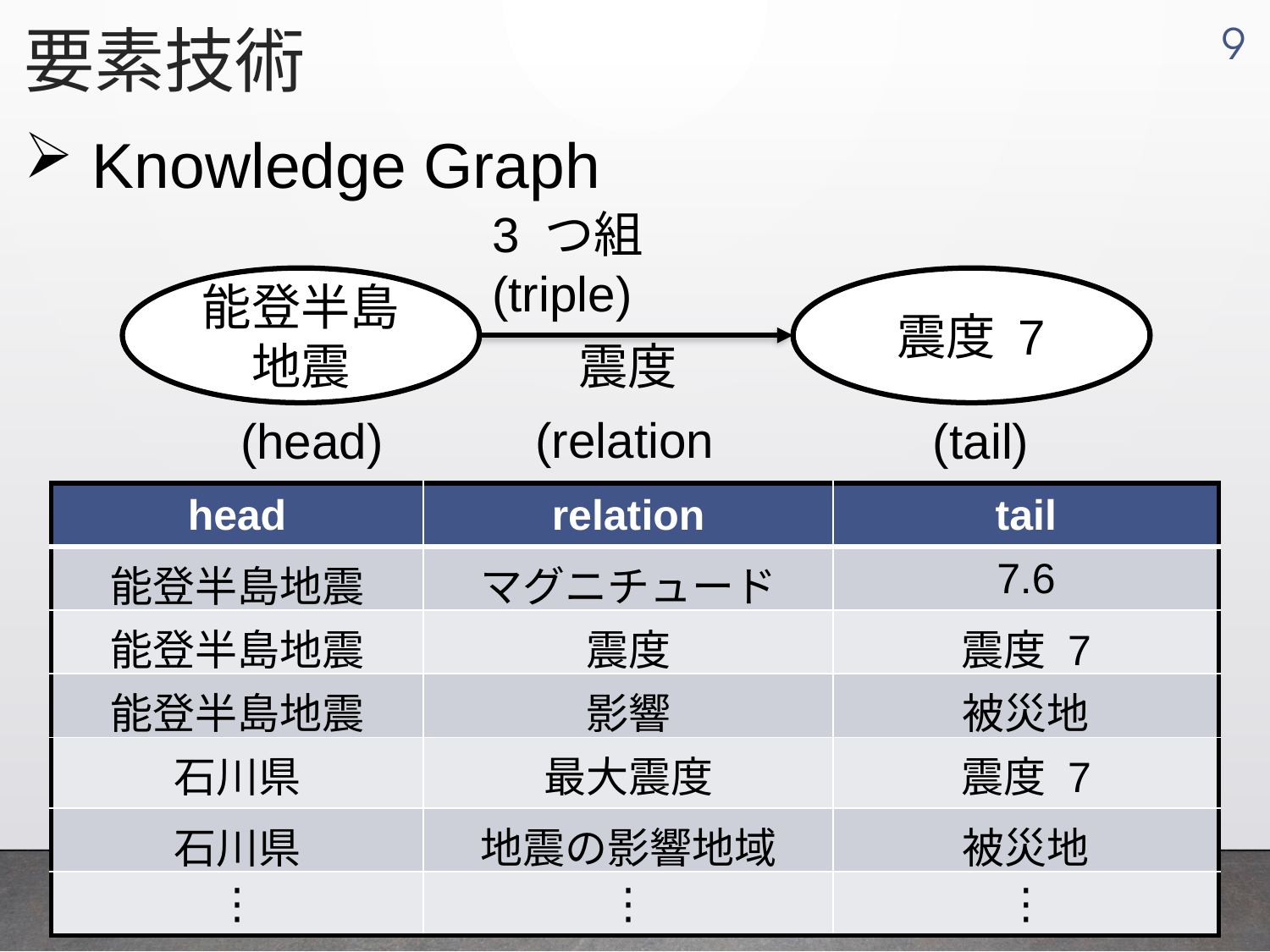

要素技術
9
 Knowledge Graph
3 つ組 (triple)
能登半島地震
震度 7
震度
(relation)
(head)
(tail)
| head | relation | tail |
| --- | --- | --- |
| 能登半島地震 | マグニチュード | 7.6 |
| 能登半島地震 | 震度 | 震度 7 |
| 能登半島地震 | 影響 | 被災地 |
| 石川県 | 最大震度 | 震度 7 |
| 石川県 | 地震の影響地域 | 被災地 |
| ⋮ | ⋮ | ⋮ |